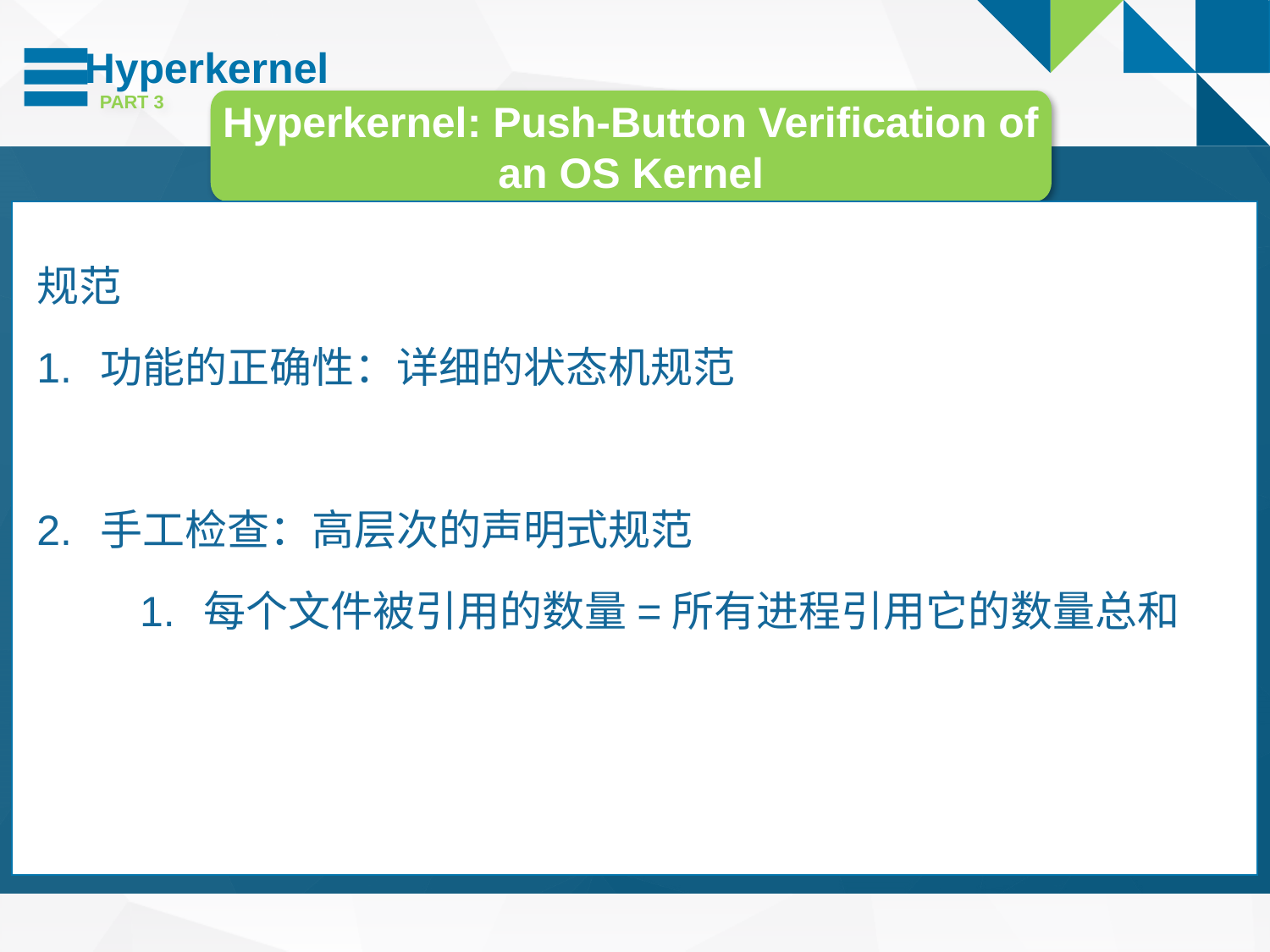

Hyperkernel

PART 3
Hyperkernel: Push-Button Verification of an OS Kernel

规范
功能的正确性：详细的状态机规范

手工检查：高层次的声明式规范
每个文件被引用的数量=所有进程引用它的数量总和